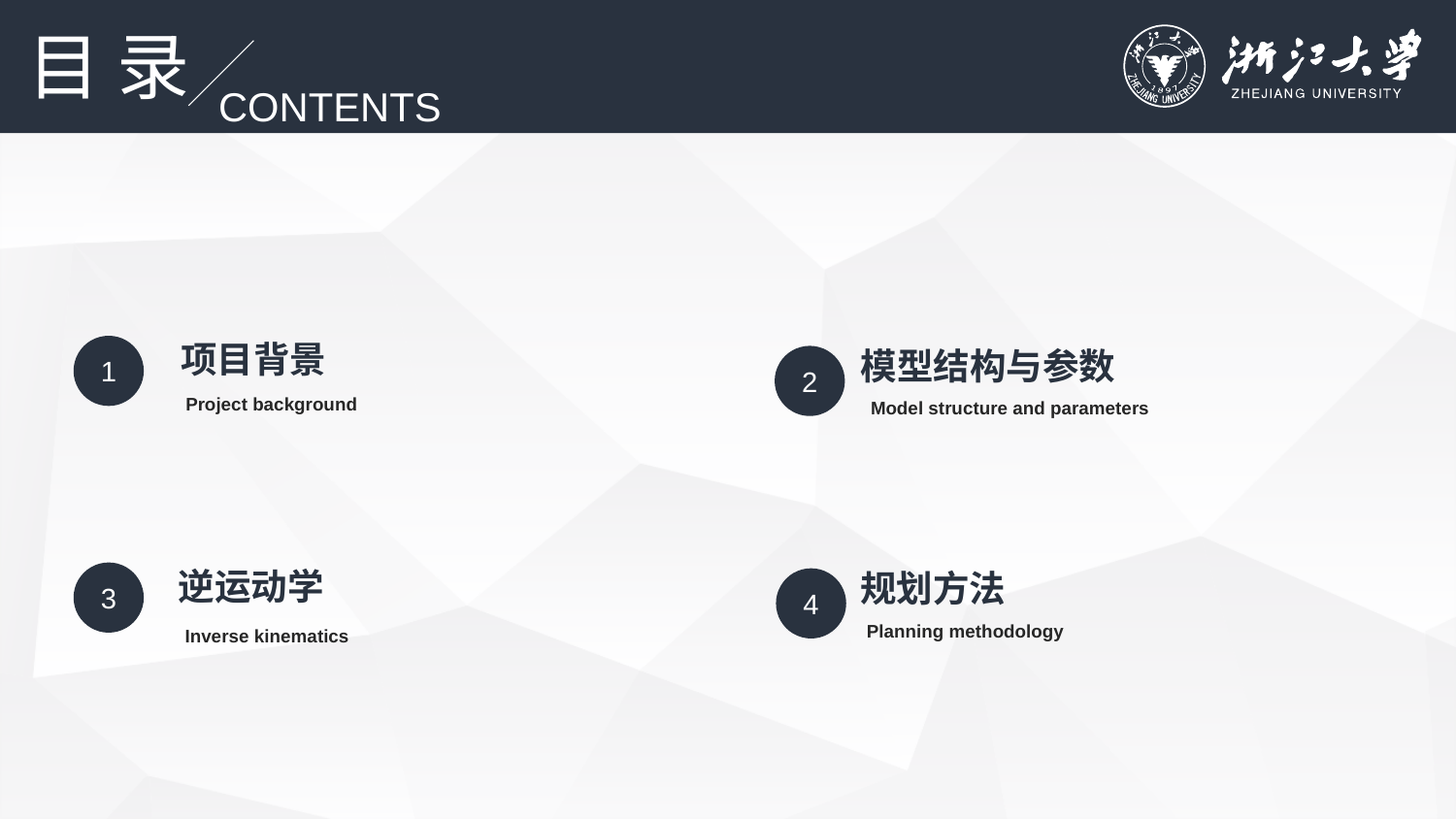

目 录

CONTENTS
项目背景
1
模型结构与参数
2
Project background
Model structure and parameters
逆运动学
规划方法
3
4
Planning methodology
Inverse kinematics